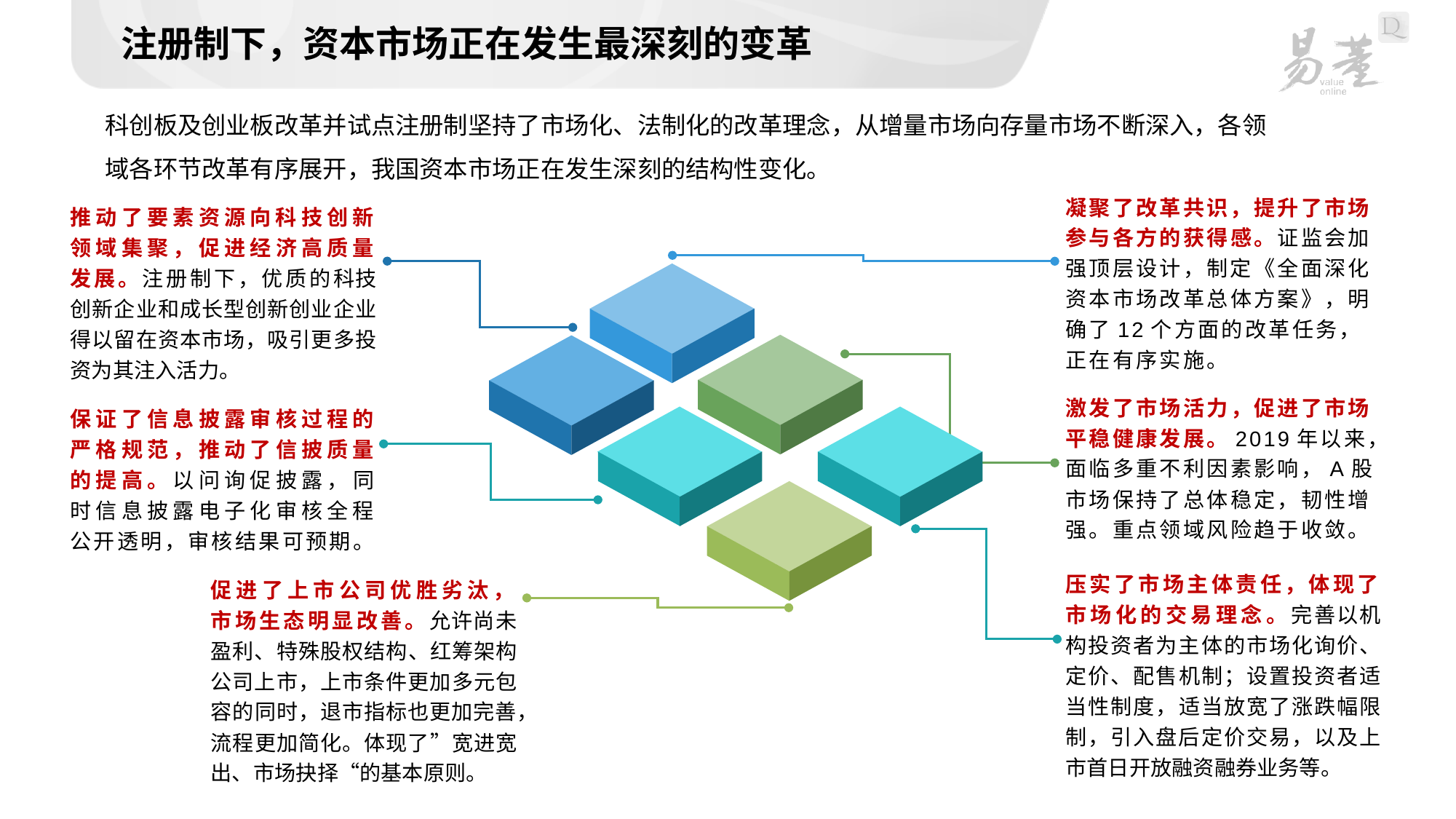

注册制下，资本市场正在发生最深刻的变革
科创板及创业板改革并试点注册制坚持了市场化、法制化的改革理念，从增量市场向存量市场不断深入，各领域各环节改革有序展开，我国资本市场正在发生深刻的结构性变化。
凝聚了改革共识，提升了市场参与各方的获得感。证监会加强顶层设计，制定《全面深化资本市场改革总体方案》，明确了12个方面的改革任务，正在有序实施。
推动了要素资源向科技创新领域集聚，促进经济高质量发展。注册制下，优质的科技创新企业和成长型创新创业企业得以留在资本市场，吸引更多投资为其注入活力。

激发了市场活力，促进了市场平稳健康发展。2019年以来，面临多重不利因素影响，A股市场保持了总体稳定，韧性增强。重点领域风险趋于收敛。
保证了信息披露审核过程的严格规范，推动了信披质量的提高。以问询促披露，同时信息披露电子化审核全程公开透明，审核结果可预期。

压实了市场主体责任，体现了市场化的交易理念。完善以机构投资者为主体的市场化询价、定价、配售机制；设置投资者适当性制度，适当放宽了涨跌幅限制，引入盘后定价交易，以及上市首日开放融资融券业务等。
促进了上市公司优胜劣汰，市场生态明显改善。允许尚未盈利、特殊股权结构、红筹架构公司上市，上市条件更加多元包容的同时，退市指标也更加完善，流程更加简化。体现了”宽进宽出、市场抉择“的基本原则。